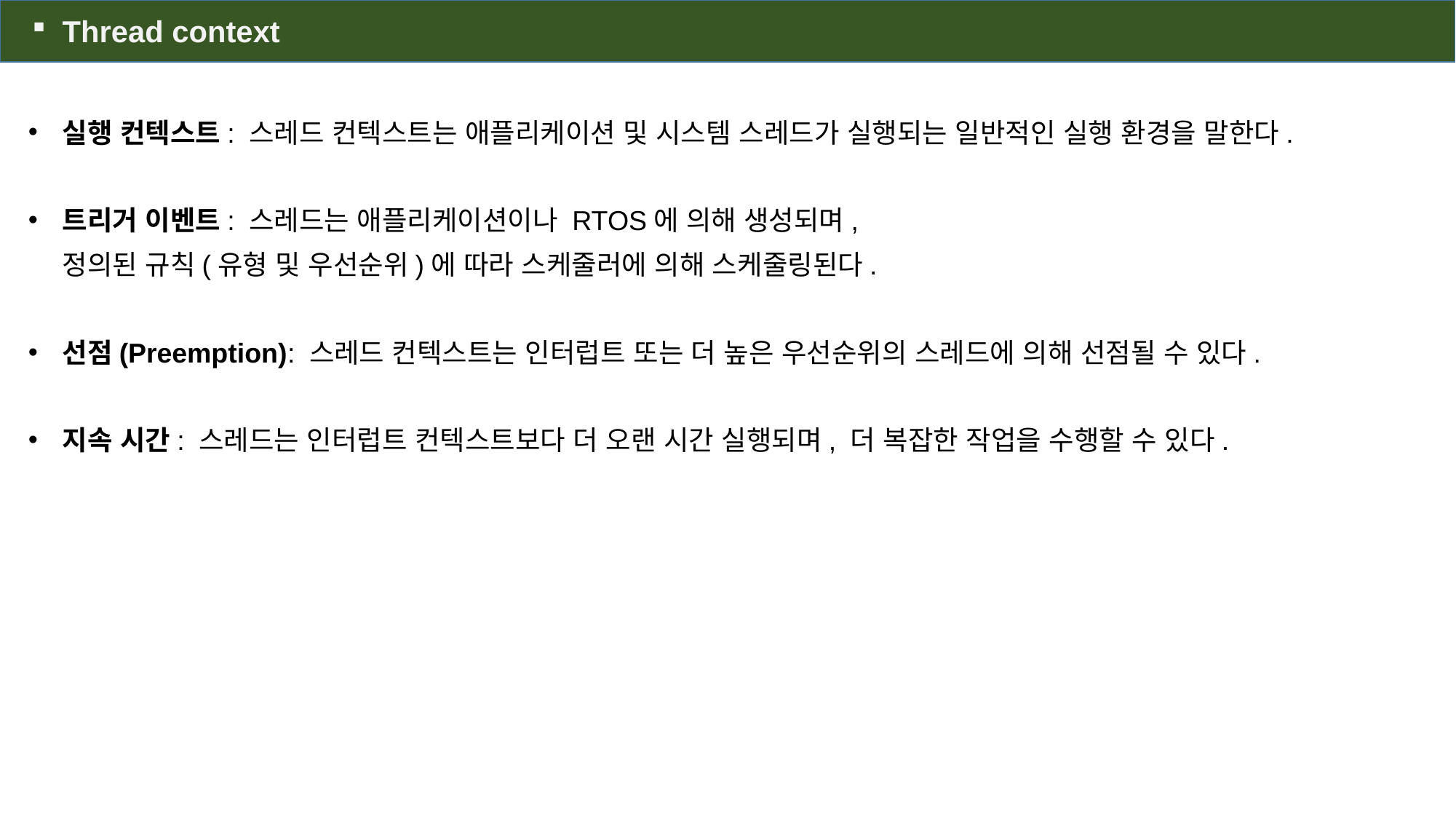

Thread context
실행 컨텍스트: 스레드 컨텍스트는 애플리케이션 및 시스템 스레드가 실행되는 일반적인 실행 환경을 말한다.

트리거 이벤트: 스레드는 애플리케이션이나 RTOS에 의해 생성되며,
정의된 규칙(유형 및 우선순위)에 따라 스케줄러에 의해 스케줄링된다.

선점(Preemption): 스레드 컨텍스트는 인터럽트 또는 더 높은 우선순위의 스레드에 의해 선점될 수 있다.

지속 시간: 스레드는 인터럽트 컨텍스트보다 더 오랜 시간 실행되며, 더 복잡한 작업을 수행할 수 있다.